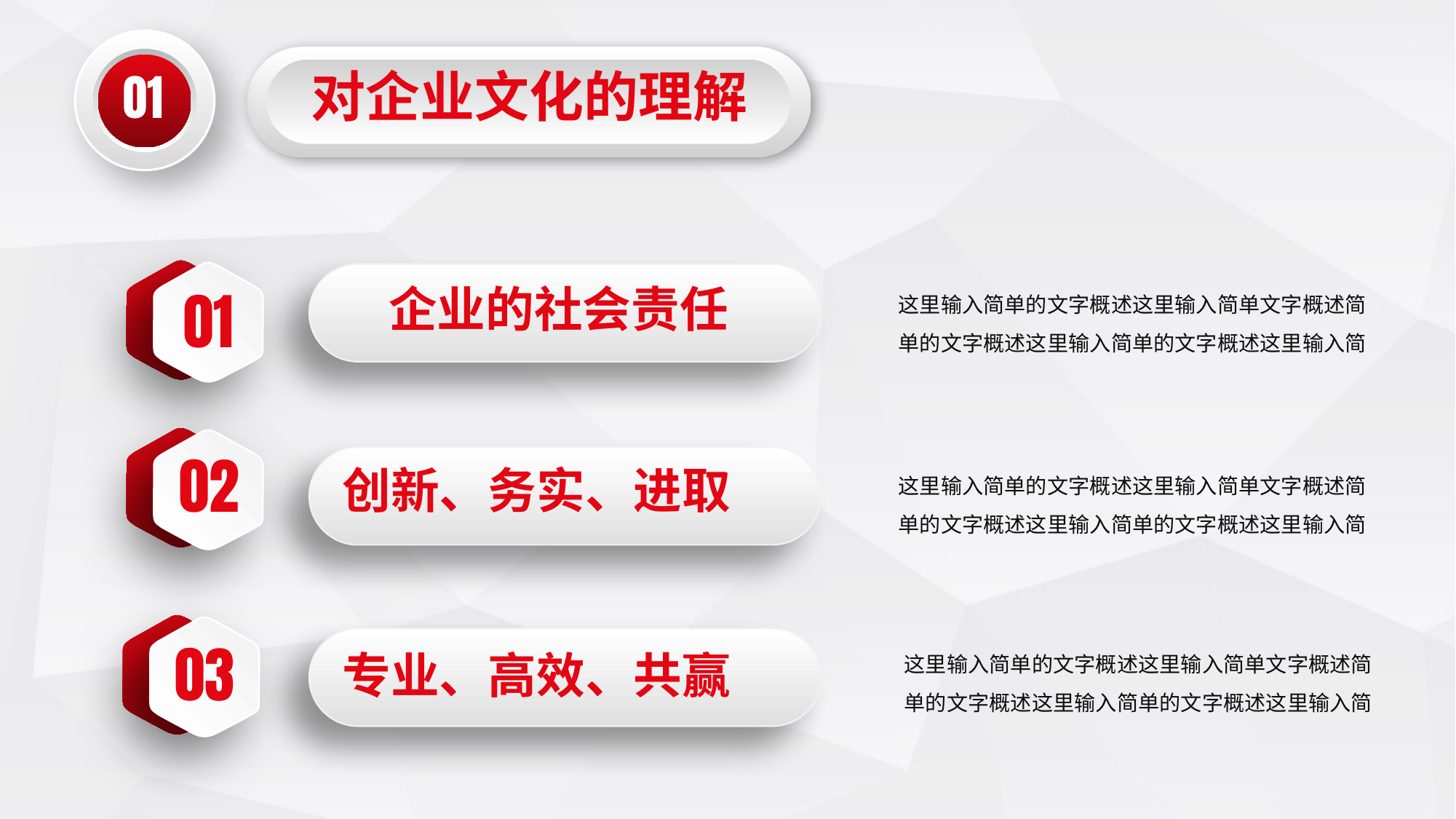

01

对企业文化的理解
 企业的社会责任

01
这里输入简单的文字概述这里输入简单文字概述简单的文字概述这里输入简单的文字概述这里输入简

02

   创新、务实、进取
这里输入简单的文字概述这里输入简单文字概述简单的文字概述这里输入简单的文字概述这里输入简

03

   专业、高效、共赢
这里输入简单的文字概述这里输入简单文字概述简单的文字概述这里输入简单的文字概述这里输入简